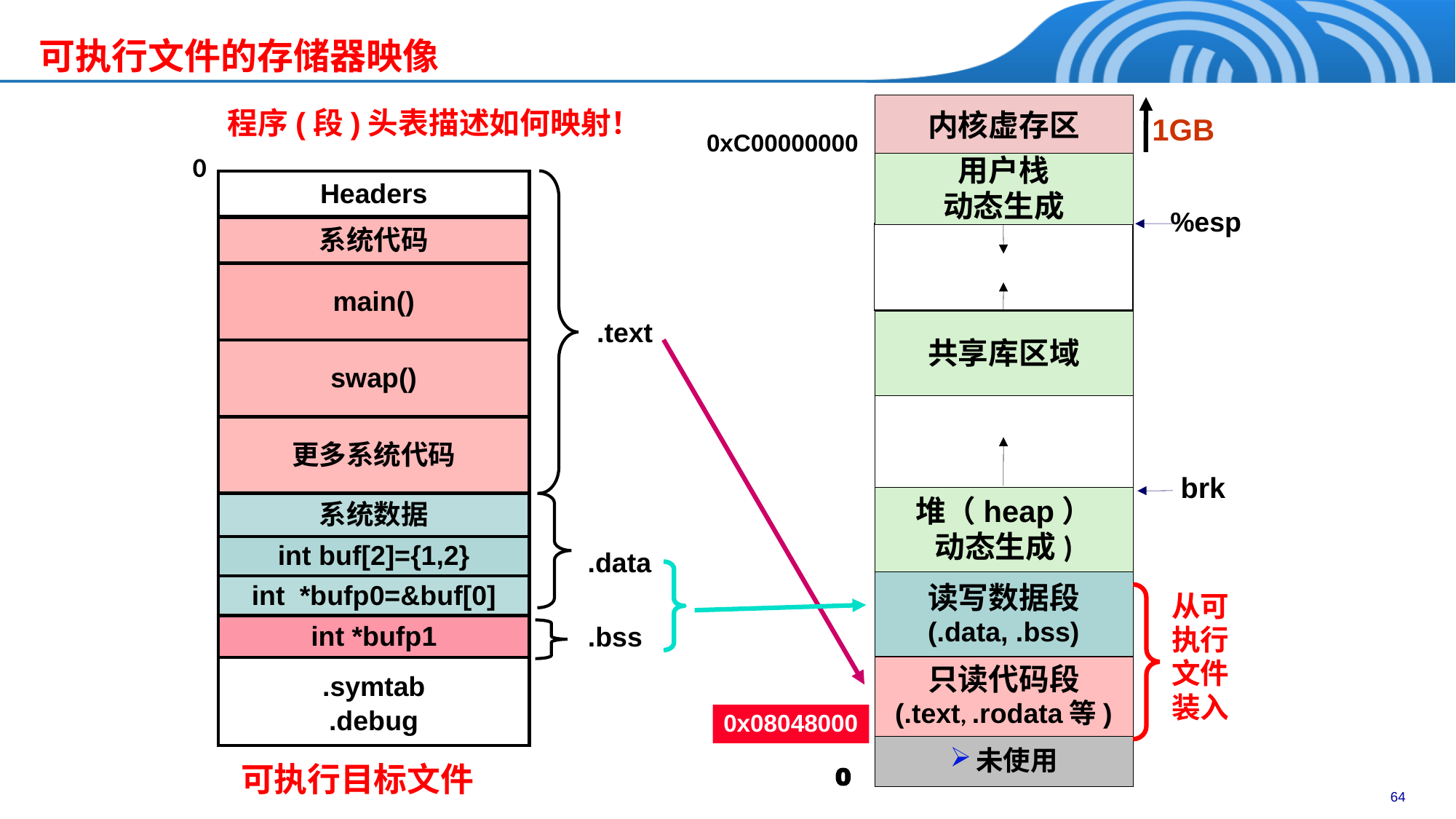

可执行文件的存储器映像
内核虚存区

程序(段)头表描述如何映射！
1GB
0xC00000000
0
用户栈
动态生成
Headers

%esp
系统代码

main()

共享库区域
.text

swap()

更多系统代码

brk
堆（heap）
动态生成)

系统数据
int buf[2]={1,2}
.data

读写数据段
(.data, .bss)
int *bufp0=&buf[0]
从可执行文件装入

int *bufp1
.bss

只读代码段
(.text, .rodata等)
.symtab
.debug
0x08048000
未使用
可执行目标文件
0